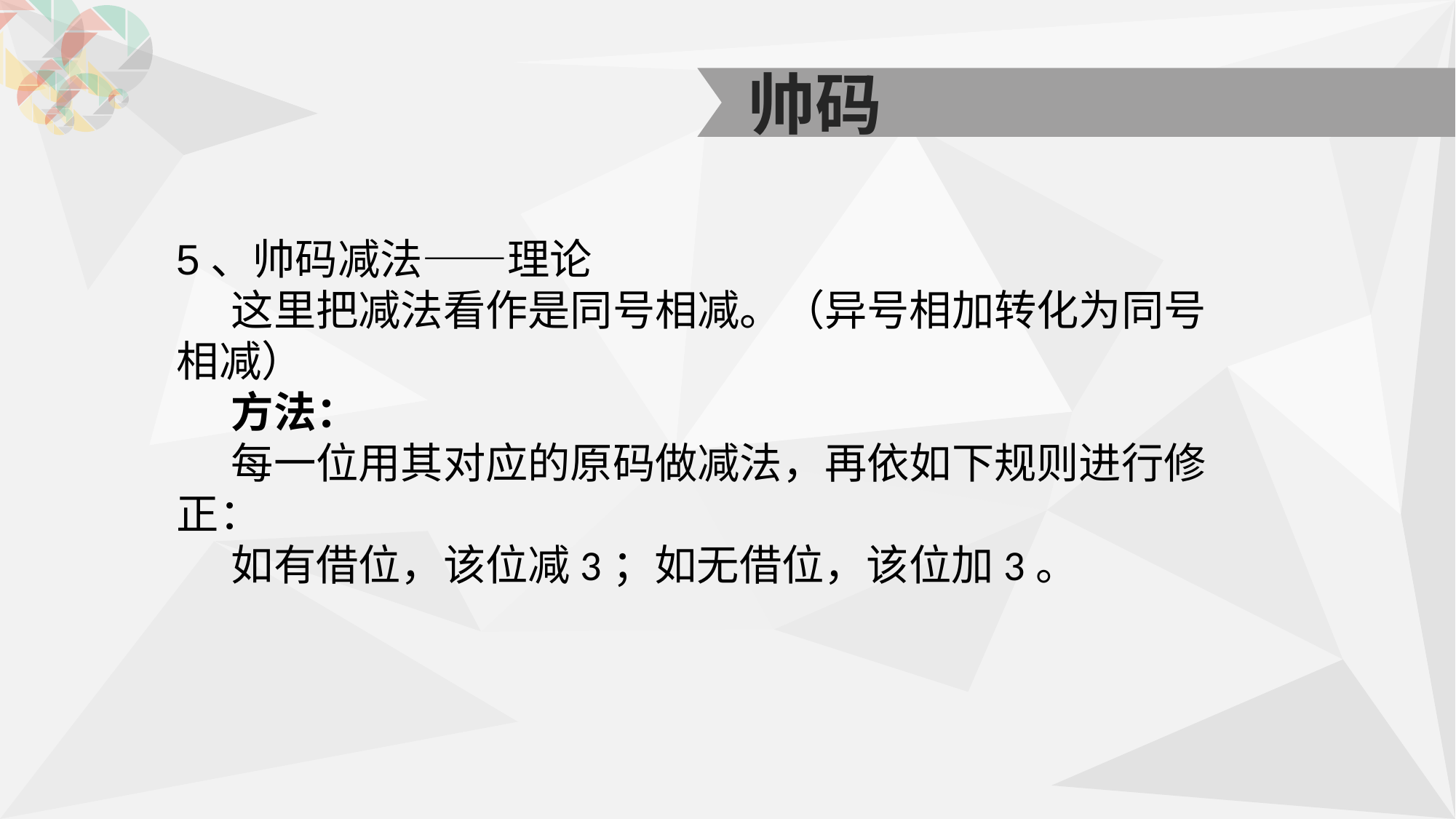

帅码

5、帅码减法——理论
这里把减法看作是同号相减。（异号相加转化为同号相减）
方法：
每一位用其对应的原码做减法，再依如下规则进行修正：
如有借位，该位减3；如无借位，该位加3。